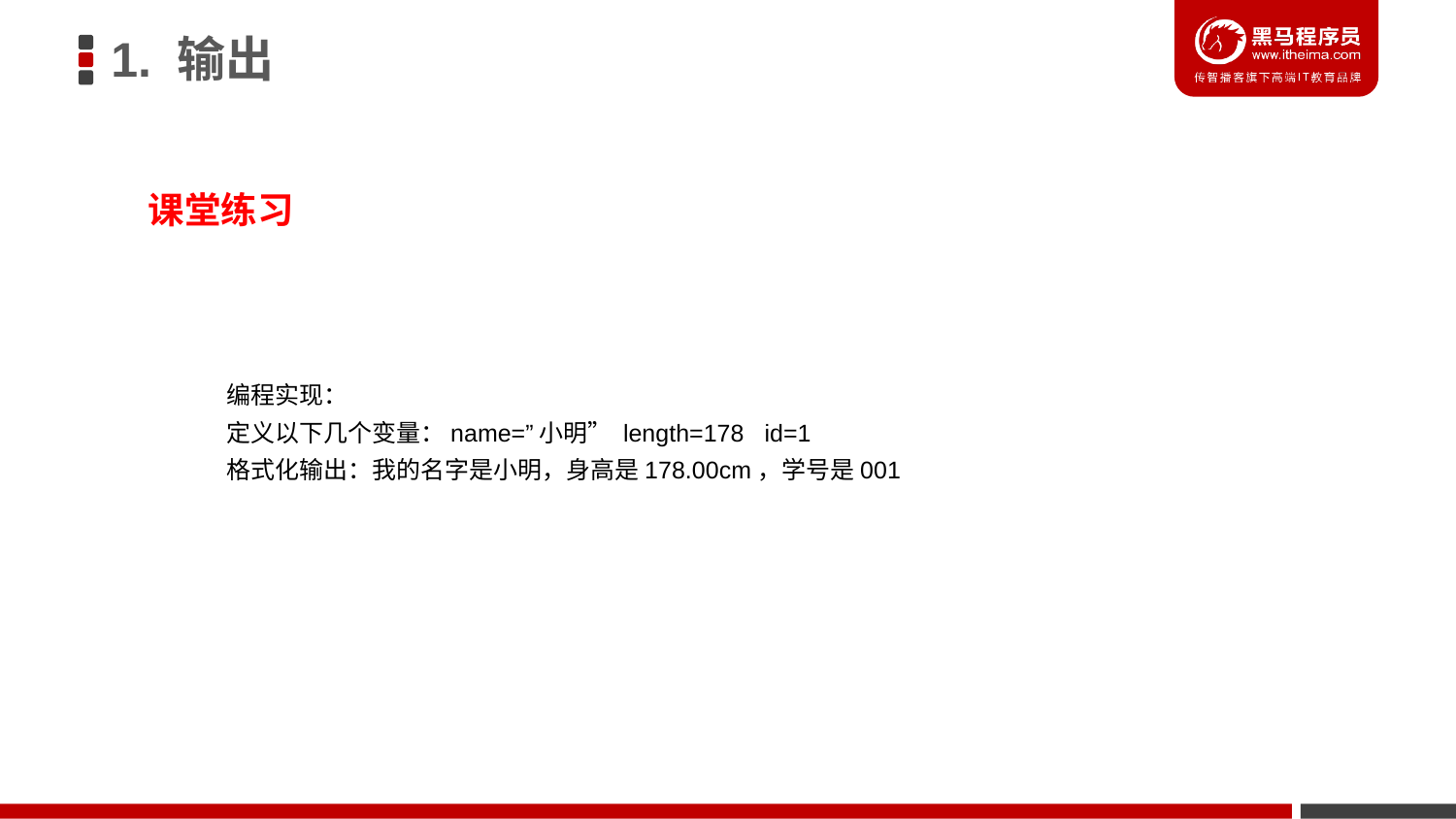

1. 输出
课堂练习
编程实现：
定义以下几个变量：name=”小明” length=178   id=1
格式化输出：我的名字是小明，身高是178.00cm，学号是001